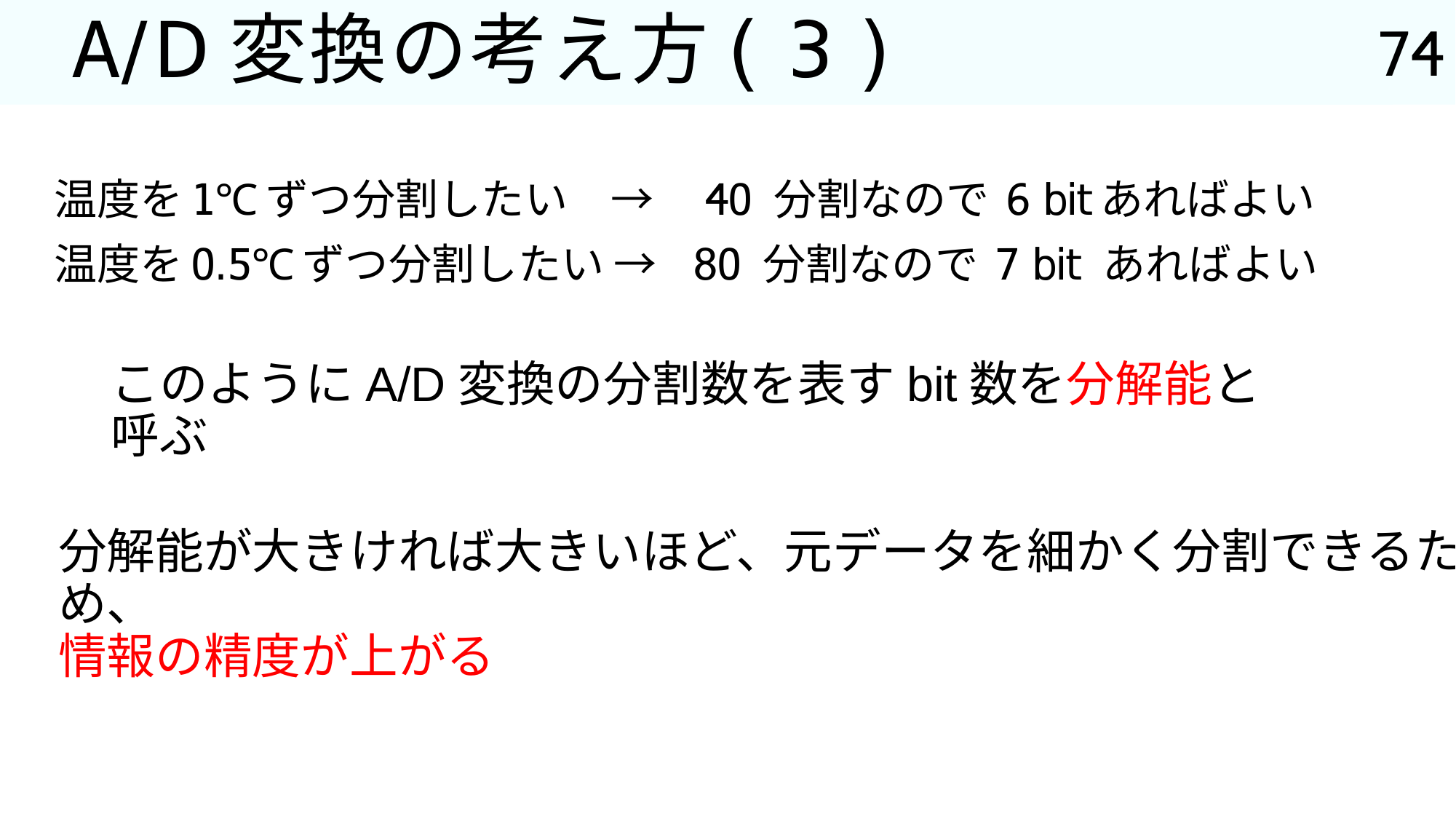

74
# A/D変換の考え方( 3 )
温度を1℃ずつ分割したい　→　40 分割なので 6 bitあればよい
温度を0.5℃ずつ分割したい →   80 分割なので 7 bit あればよい
このようにA/D変換の分割数を表すbit数を分解能と呼ぶ
分解能が大きければ大きいほど、元データを細かく分割できるため、
情報の精度が上がる